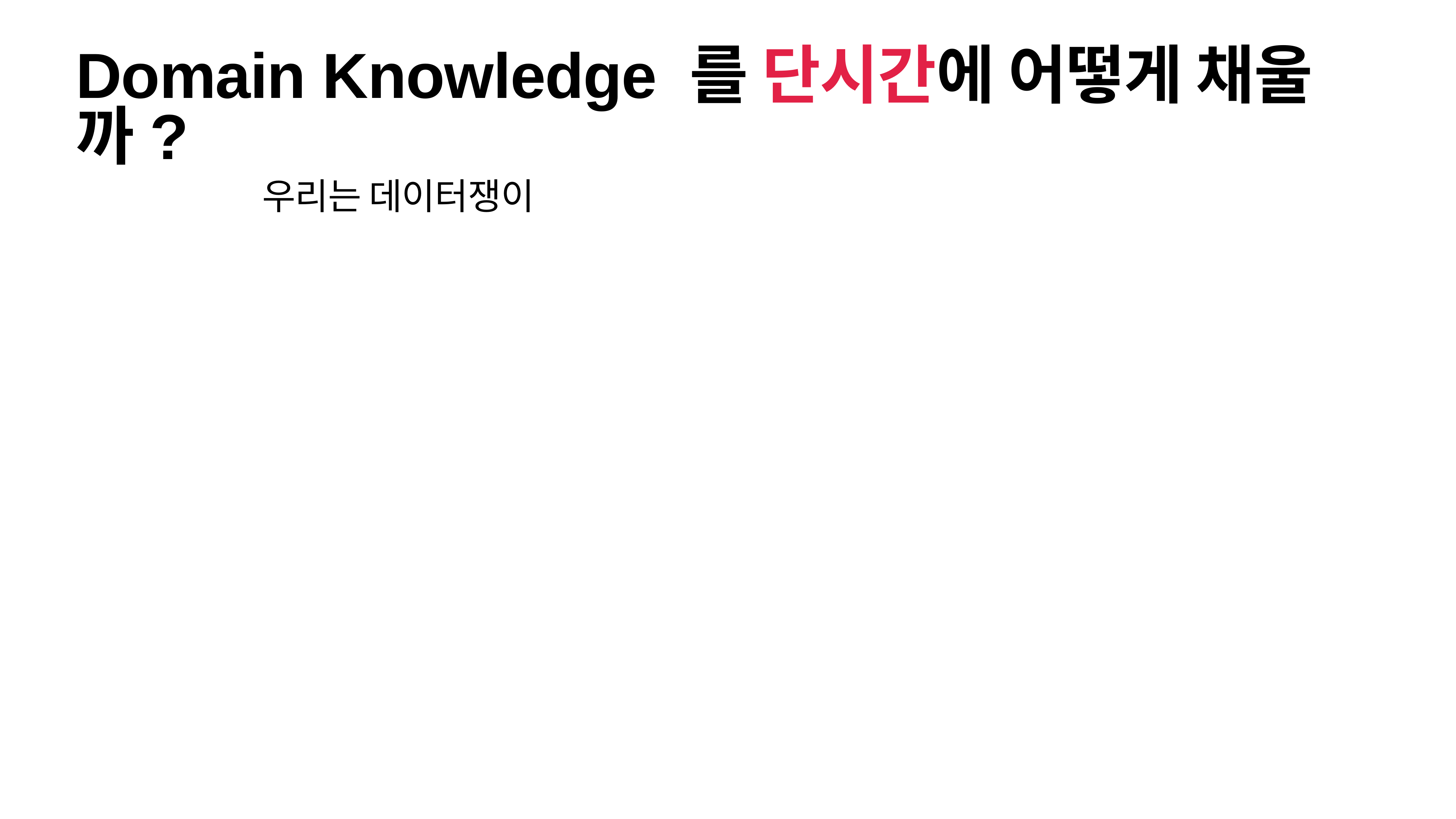

# Domain Knowledge 를 단시간에 어떻게 채울까?
우리는 데이터쟁이